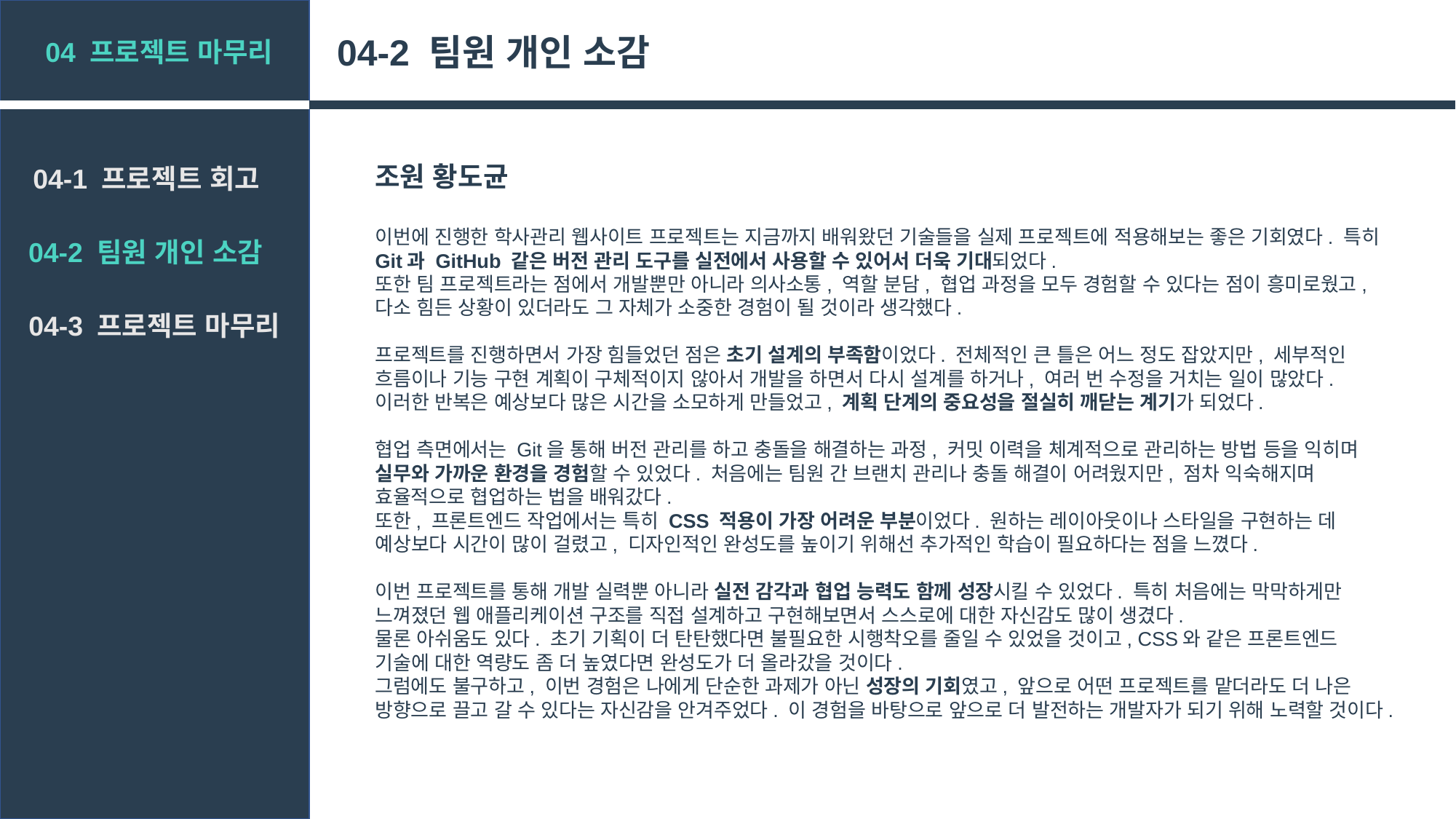

04-2 팀원 개인 소감
04 프로젝트 마무리
조원 황도균

이번에 진행한 학사관리 웹사이트 프로젝트는 지금까지 배워왔던 기술들을 실제 프로젝트에 적용해보는 좋은 기회였다. 특히 Git과 GitHub 같은 버전 관리 도구를 실전에서 사용할 수 있어서 더욱 기대되었다.
또한 팀 프로젝트라는 점에서 개발뿐만 아니라 의사소통, 역할 분담, 협업 과정을 모두 경험할 수 있다는 점이 흥미로웠고, 다소 힘든 상황이 있더라도 그 자체가 소중한 경험이 될 것이라 생각했다.

프로젝트를 진행하면서 가장 힘들었던 점은 초기 설계의 부족함이었다. 전체적인 큰 틀은 어느 정도 잡았지만, 세부적인 흐름이나 기능 구현 계획이 구체적이지 않아서 개발을 하면서 다시 설계를 하거나, 여러 번 수정을 거치는 일이 많았다. 이러한 반복은 예상보다 많은 시간을 소모하게 만들었고, 계획 단계의 중요성을 절실히 깨닫는 계기가 되었다.

협업 측면에서는 Git을 통해 버전 관리를 하고 충돌을 해결하는 과정, 커밋 이력을 체계적으로 관리하는 방법 등을 익히며 실무와 가까운 환경을 경험할 수 있었다. 처음에는 팀원 간 브랜치 관리나 충돌 해결이 어려웠지만, 점차 익숙해지며 효율적으로 협업하는 법을 배워갔다.
또한, 프론트엔드 작업에서는 특히 CSS 적용이 가장 어려운 부분이었다. 원하는 레이아웃이나 스타일을 구현하는 데 예상보다 시간이 많이 걸렸고, 디자인적인 완성도를 높이기 위해선 추가적인 학습이 필요하다는 점을 느꼈다.

이번 프로젝트를 통해 개발 실력뿐 아니라 실전 감각과 협업 능력도 함께 성장시킬 수 있었다. 특히 처음에는 막막하게만 느껴졌던 웹 애플리케이션 구조를 직접 설계하고 구현해보면서 스스로에 대한 자신감도 많이 생겼다.
물론 아쉬움도 있다. 초기 기획이 더 탄탄했다면 불필요한 시행착오를 줄일 수 있었을 것이고, CSS와 같은 프론트엔드 기술에 대한 역량도 좀 더 높였다면 완성도가 더 올라갔을 것이다.
그럼에도 불구하고, 이번 경험은 나에게 단순한 과제가 아닌 성장의 기회였고, 앞으로 어떤 프로젝트를 맡더라도 더 나은 방향으로 끌고 갈 수 있다는 자신감을 안겨주었다. 이 경험을 바탕으로 앞으로 더 발전하는 개발자가 되기 위해 노력할 것이다.
04-1 프로젝트 회고
04-2 팀원 개인 소감
04-3 프로젝트 마무리